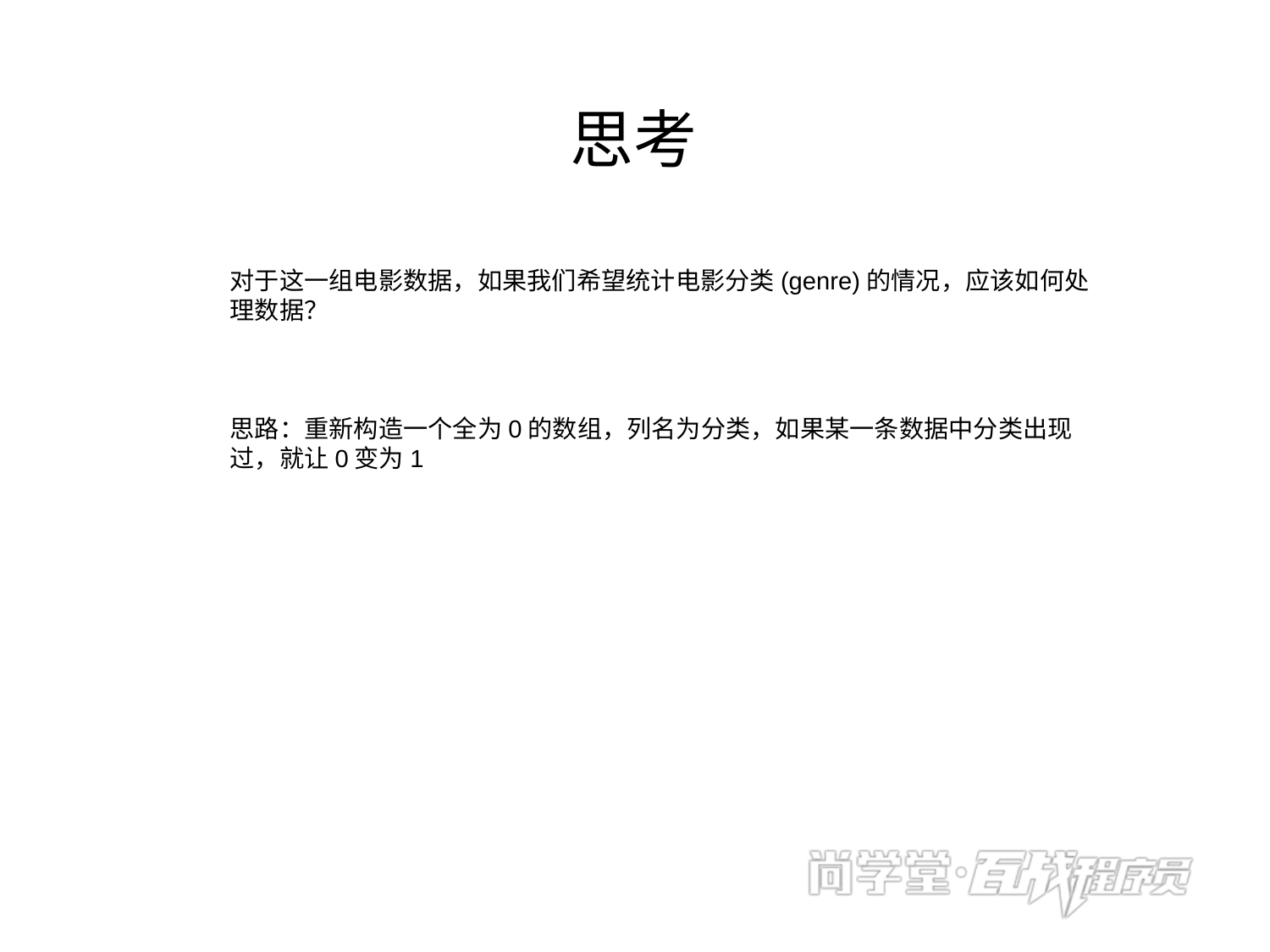

# 思考
对于这一组电影数据，如果我们希望统计电影分类(genre)的情况，应该如何处理数据？

思路：重新构造一个全为0的数组，列名为分类，如果某一条数据中分类出现过，就让0变为1